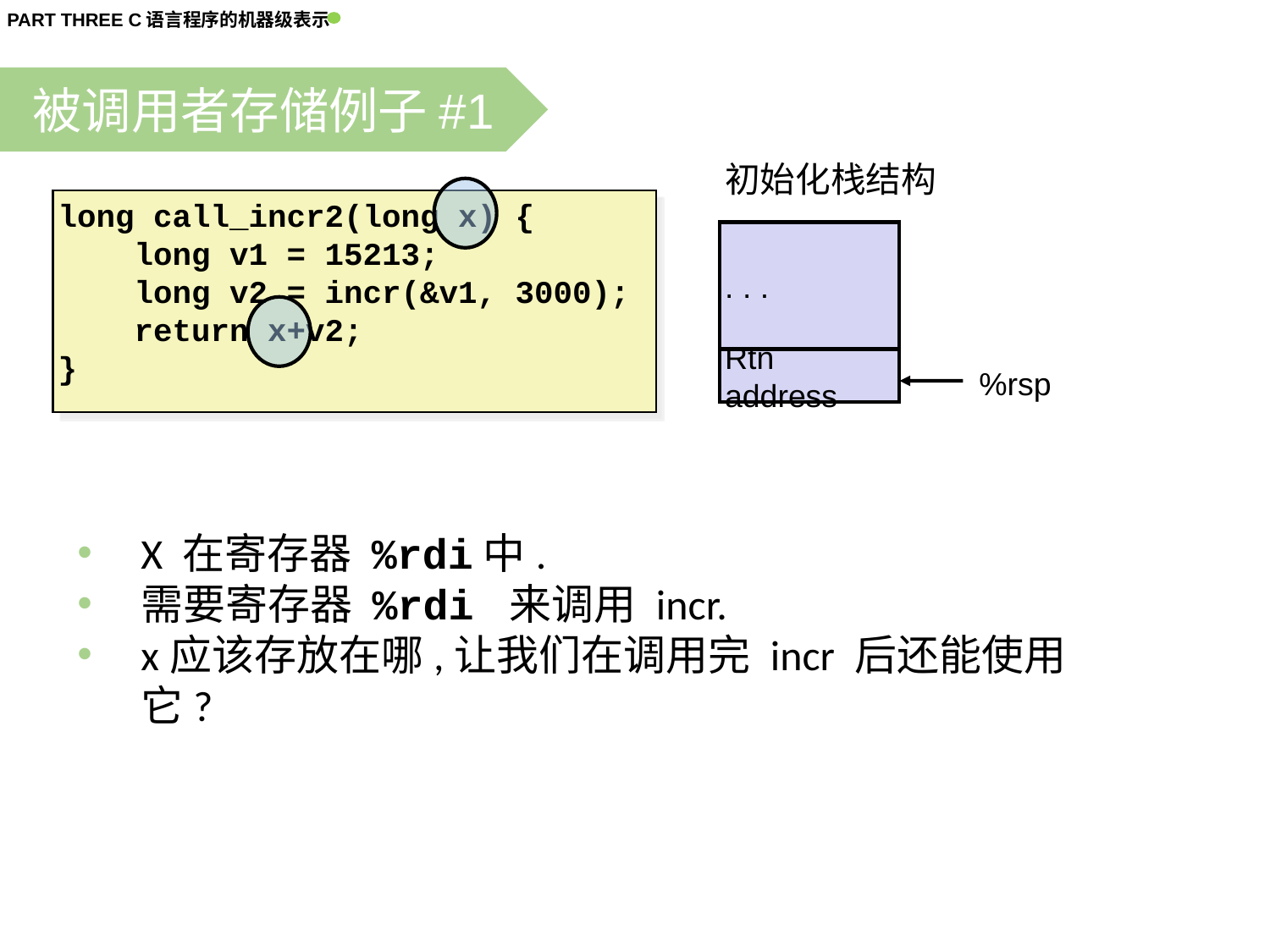

PART THREE C语言程序的机器级表示

被调用者存储例子#1
初始化栈结构

long call_incr2(long x) {
    long v1 = 15213;
    long v2 = incr(&v1, 3000);
    return x+v2;
}
. . .
Rtn address
%rsp

X 在寄存器 %rdi中.
需要寄存器 %rdi 来调用 incr.
x应该存放在哪,让我们在调用完 incr 后还能使用它?